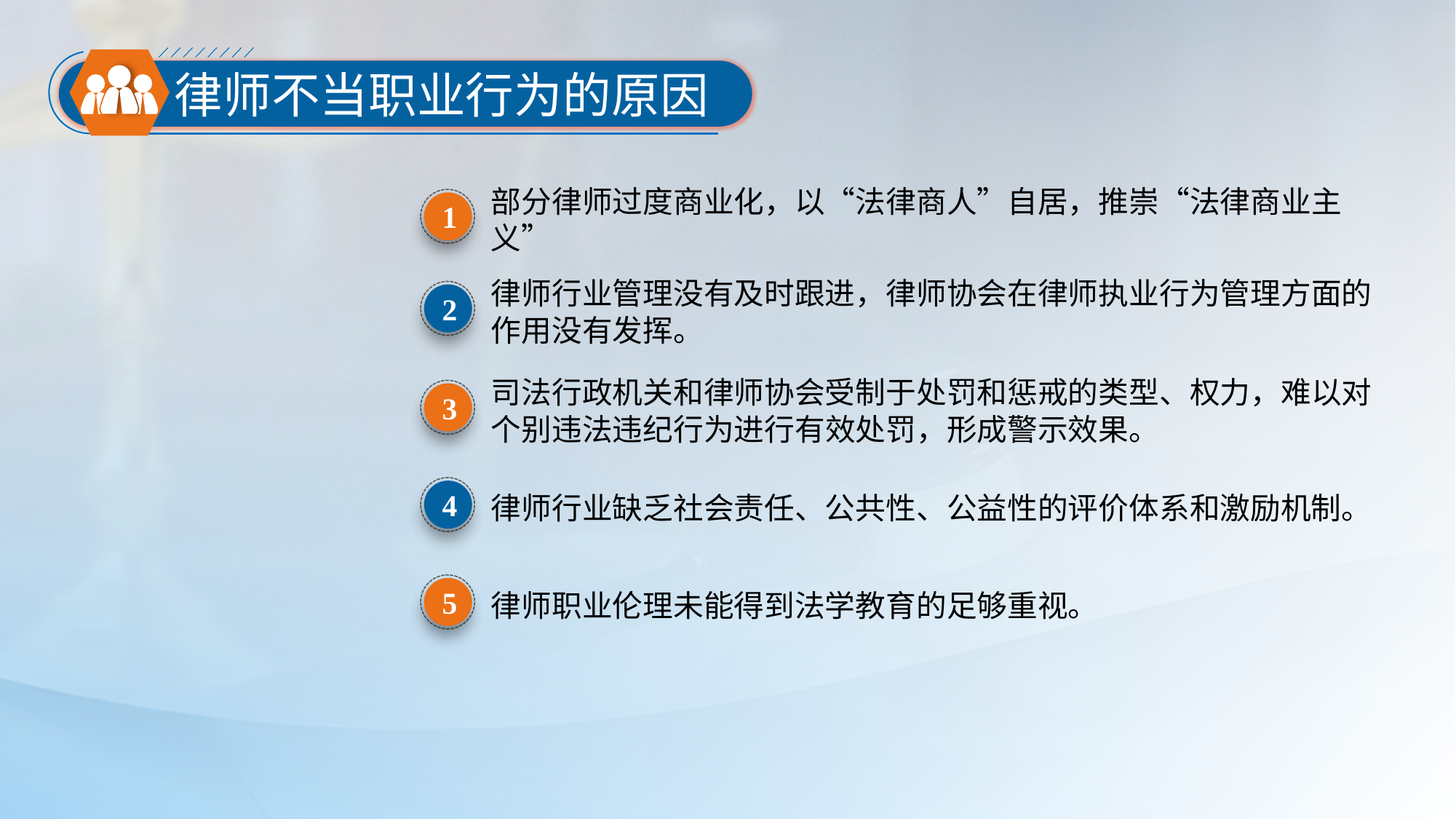

律师不当职业行为的原因

1
部分律师过度商业化，以“法律商人”自居，推崇“法律商业主义”

2
律师行业管理没有及时跟进，律师协会在律师执业行为管理方面的作用没有发挥。

3
司法行政机关和律师协会受制于处罚和惩戒的类型、权力，难以对个别违法违纪行为进行有效处罚，形成警示效果。

4
律师行业缺乏社会责任、公共性、公益性的评价体系和激励机制。

5
律师职业伦理未能得到法学教育的足够重视。